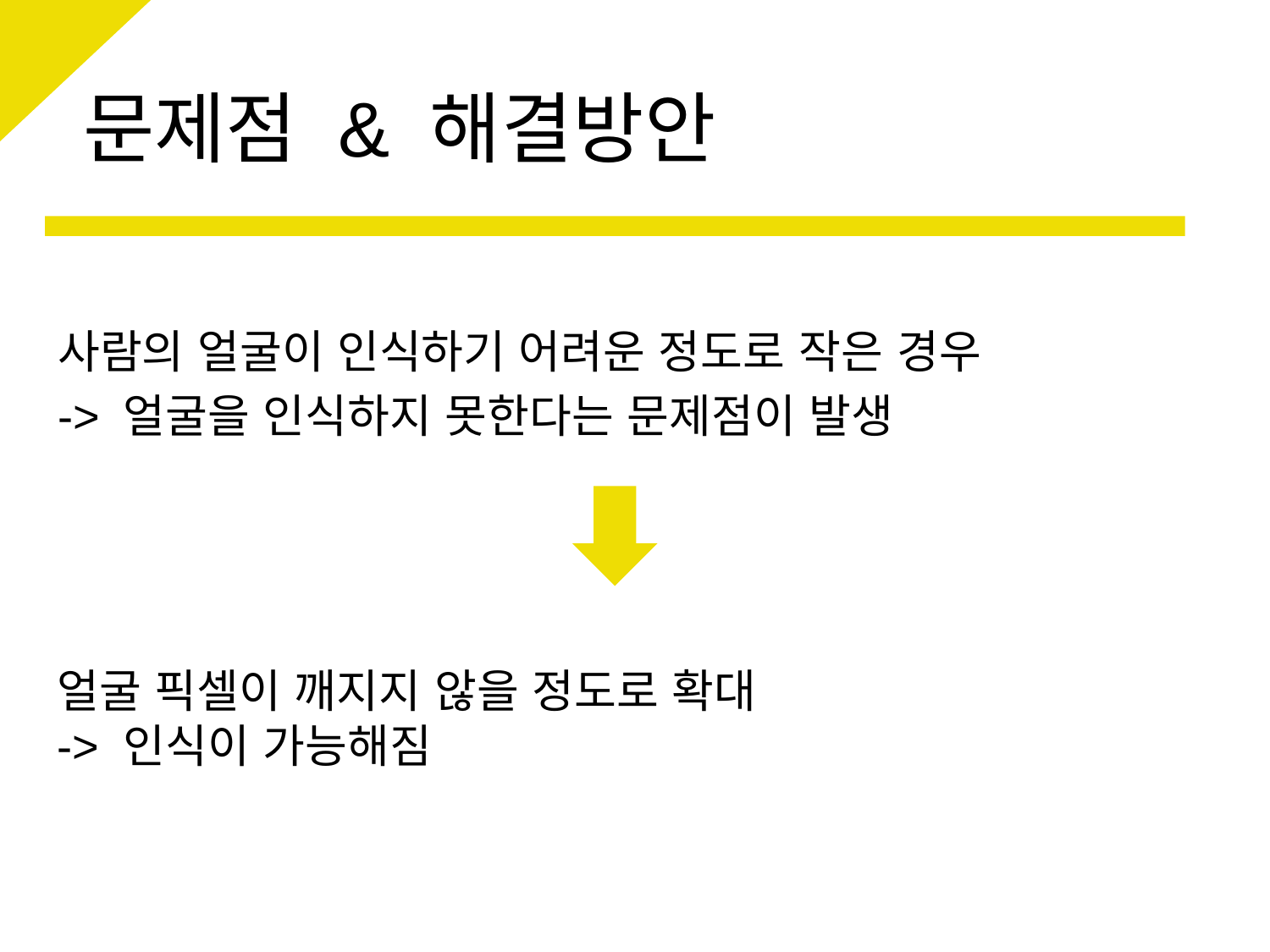

# 문제점 & 해결방안

사람의 얼굴이 인식하기 어려운 정도로 작은 경우
-> 얼굴을 인식하지 못한다는 문제점이 발생

얼굴 픽셀이 깨지지 않을 정도로 확대
-> 인식이 가능해짐